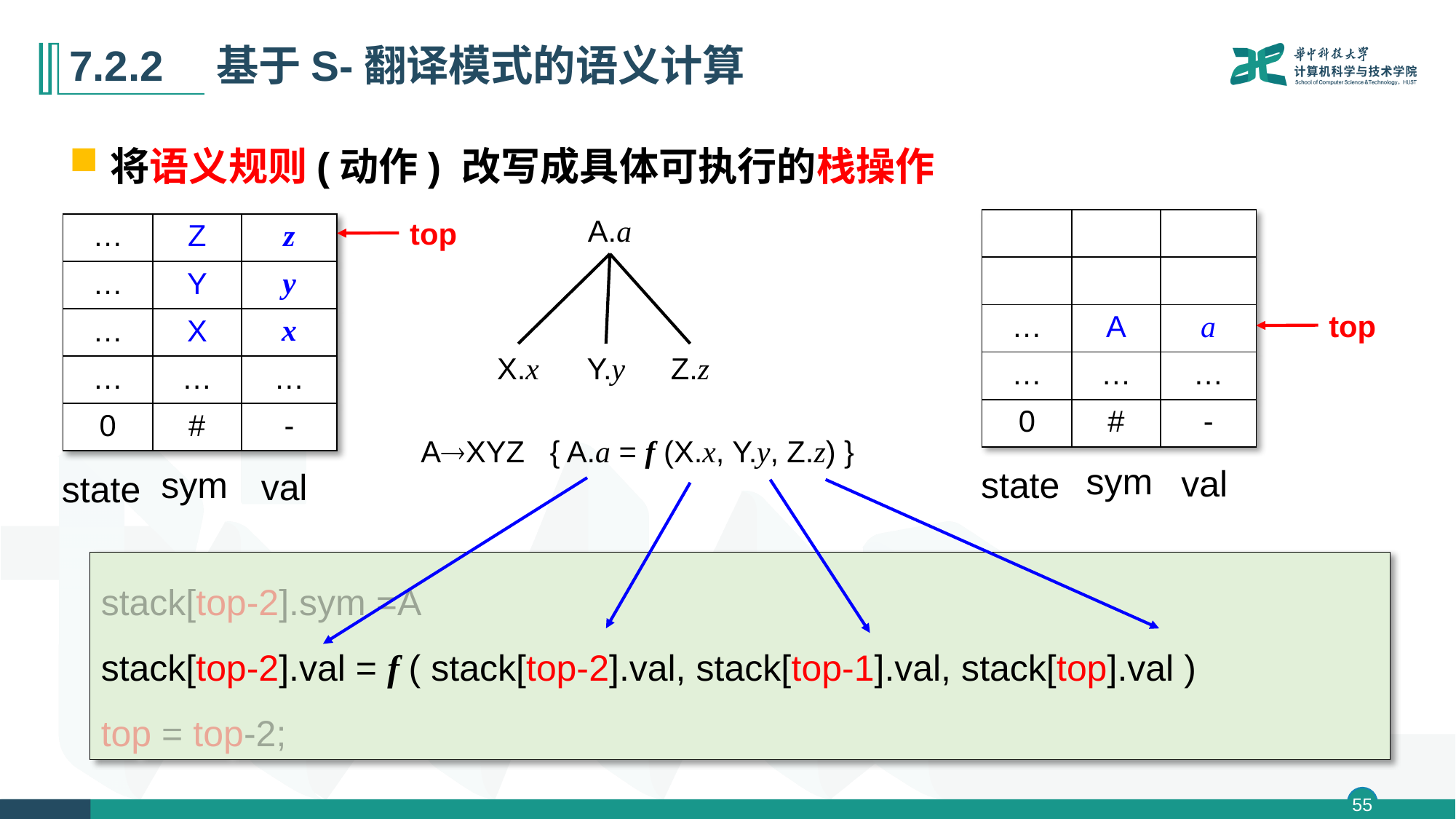

# 7.2.2　基于S-翻译模式的语义计算
将语义规则(动作) 改写成具体可执行的栈操作
A.a
Z.z
Y.y
X.x
top
|  |  |  |
| --- | --- | --- |
|  |  |  |
| … | A | a |
| … | … | … |
| 0 | # | - |
| … | Z | z |
| --- | --- | --- |
| … | Y | y |
| … | X | x |
| … | … | … |
| 0 | # | - |
top
A→XYZ   { A.a = f (X.x, Y.y, Z.z) }
sym
val
state
sym
val
state
stack[top-2].sym =A
stack[top-2].val = f ( stack[top-2].val, stack[top-1].val, stack[top].val )
top = top-2;